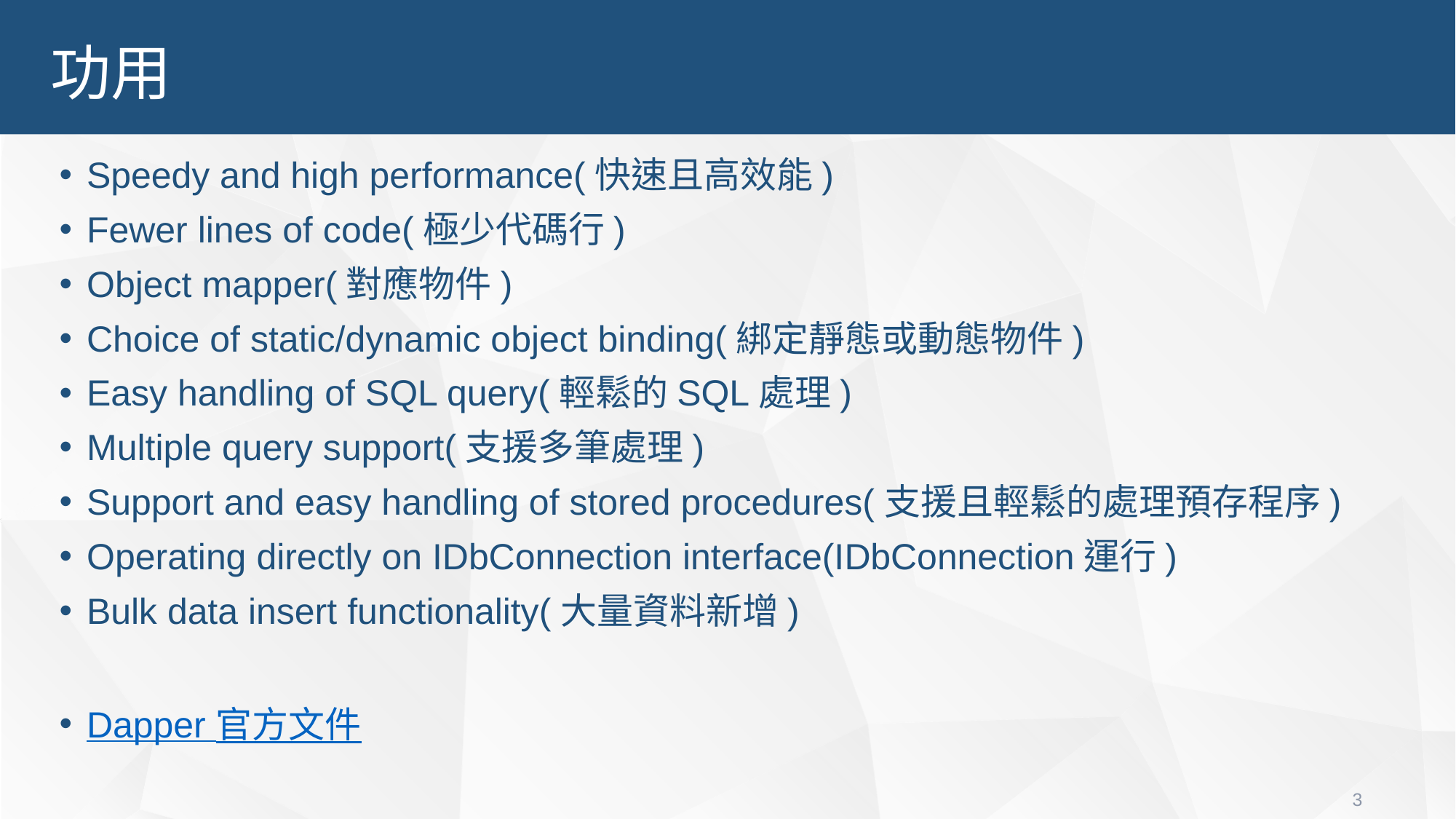

功用
Speedy and high performance(快速且高效能)
Fewer lines of code(極少代碼行)
Object mapper(對應物件)
Choice of static/dynamic object binding(綁定靜態或動態物件)
Easy handling of SQL query(輕鬆的SQL處理)
Multiple query support(支援多筆處理)
Support and easy handling of stored procedures(支援且輕鬆的處理預存程序)
Operating directly on IDbConnection interface(IDbConnection運行)
Bulk data insert functionality(大量資料新增)

Dapper 官方文件